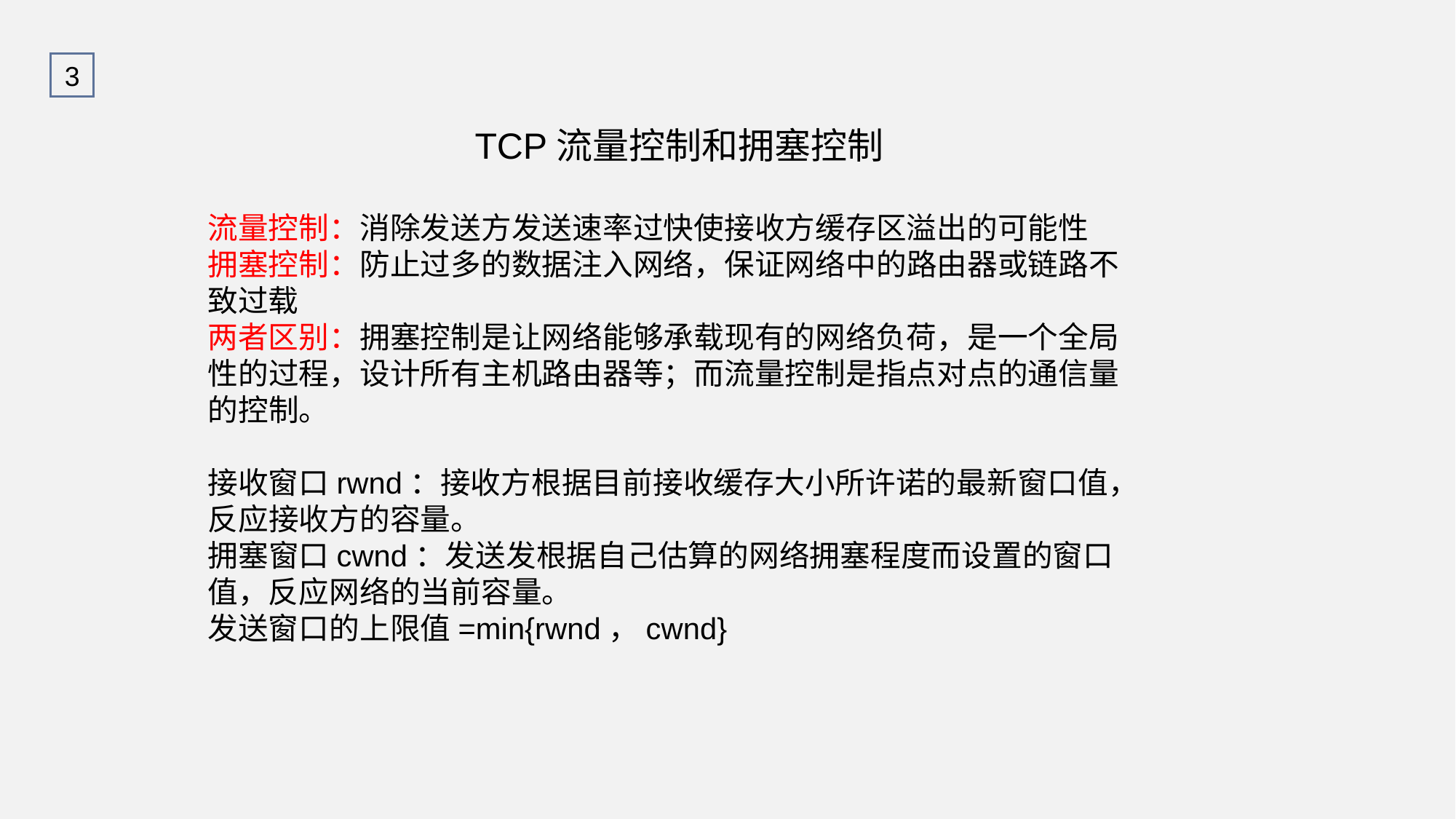

3
TCP流量控制和拥塞控制
流量控制：消除发送方发送速率过快使接收方缓存区溢出的可能性
拥塞控制：防止过多的数据注入网络，保证网络中的路由器或链路不致过载
两者区别：拥塞控制是让网络能够承载现有的网络负荷，是一个全局性的过程，设计所有主机路由器等；而流量控制是指点对点的通信量的控制。

接收窗口rwnd：接收方根据目前接收缓存大小所许诺的最新窗口值，反应接收方的容量。
拥塞窗口cwnd：发送发根据自己估算的网络拥塞程度而设置的窗口值，反应网络的当前容量。
发送窗口的上限值=min{rwnd，cwnd}